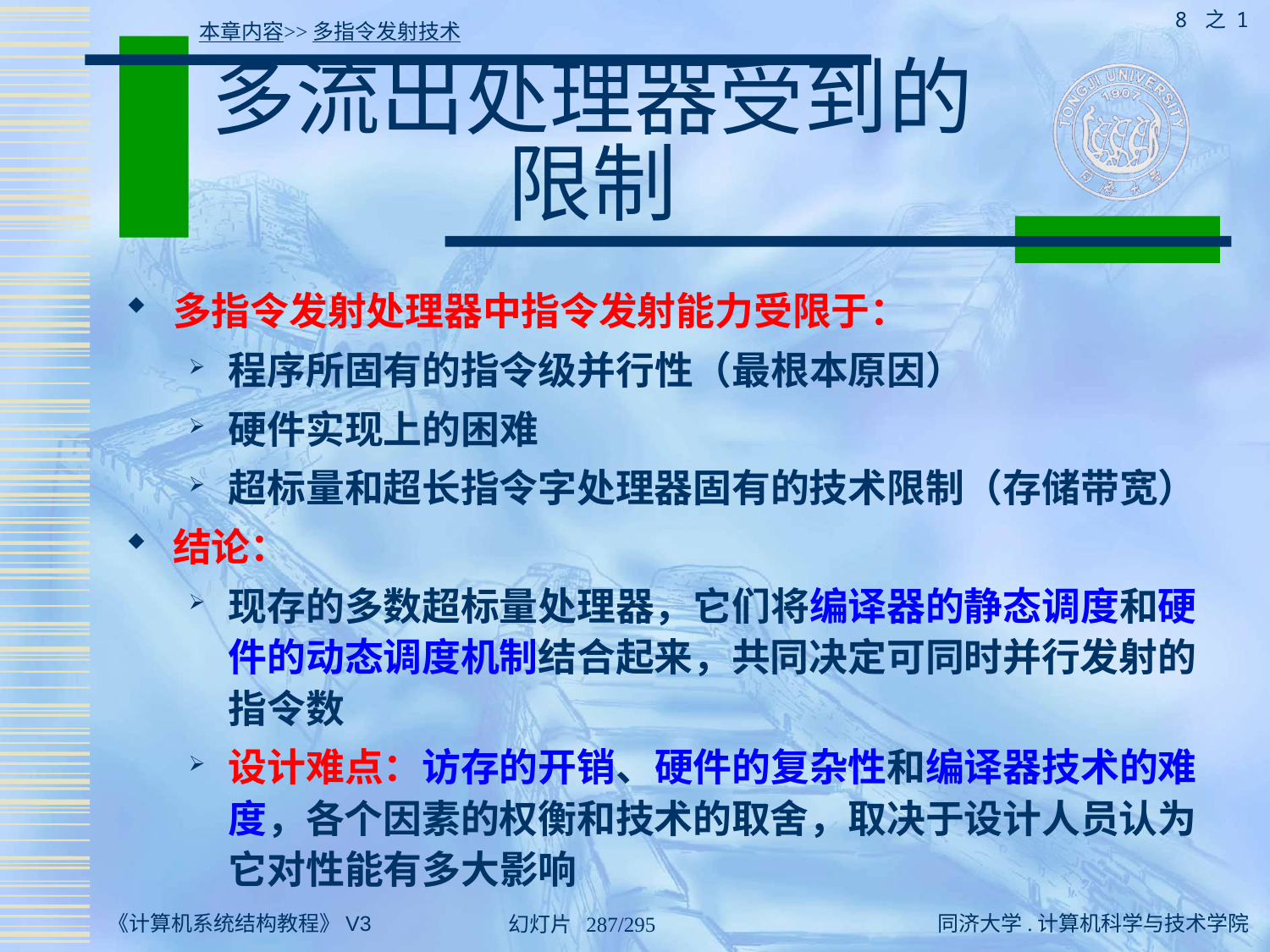

8 之 1
本章内容>>多指令发射技术
# 多流出处理器受到的限制
多指令发射处理器中指令发射能力受限于：
程序所固有的指令级并行性（最根本原因）
硬件实现上的困难
超标量和超长指令字处理器固有的技术限制（存储带宽）
结论：
现存的多数超标量处理器，它们将编译器的静态调度和硬件的动态调度机制结合起来，共同决定可同时并行发射的指令数
设计难点：访存的开销、硬件的复杂性和编译器技术的难度，各个因素的权衡和技术的取舍，取决于设计人员认为它对性能有多大影响